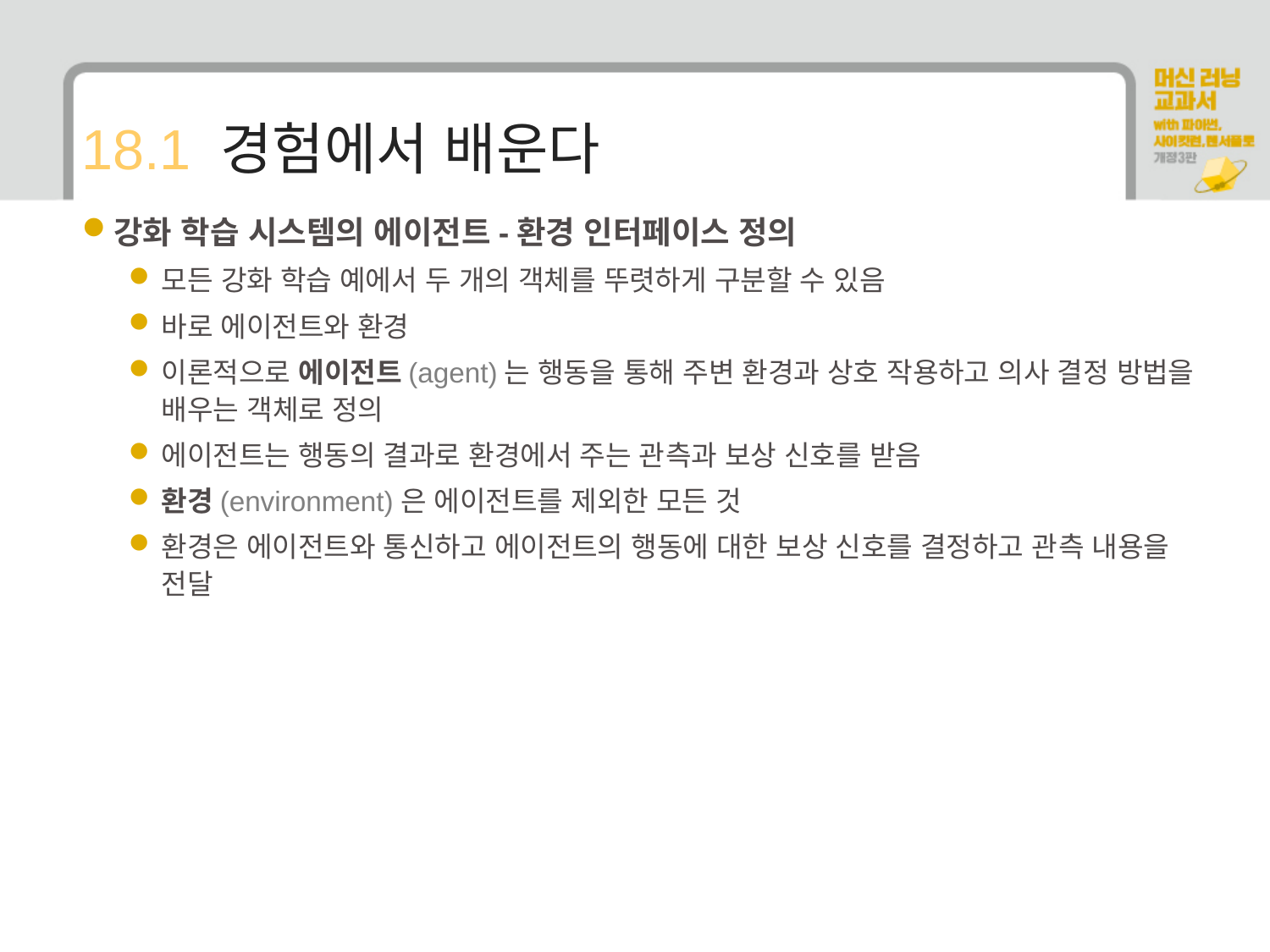

# 18.1 경험에서 배운다
강화 학습 시스템의 에이전트-환경 인터페이스 정의
모든 강화 학습 예에서 두 개의 객체를 뚜렷하게 구분할 수 있음
바로 에이전트와 환경
이론적으로 에이전트(agent)는 행동을 통해 주변 환경과 상호 작용하고 의사 결정 방법을 배우는 객체로 정의
에이전트는 행동의 결과로 환경에서 주는 관측과 보상 신호를 받음
환경(environment)은 에이전트를 제외한 모든 것
환경은 에이전트와 통신하고 에이전트의 행동에 대한 보상 신호를 결정하고 관측 내용을 전달